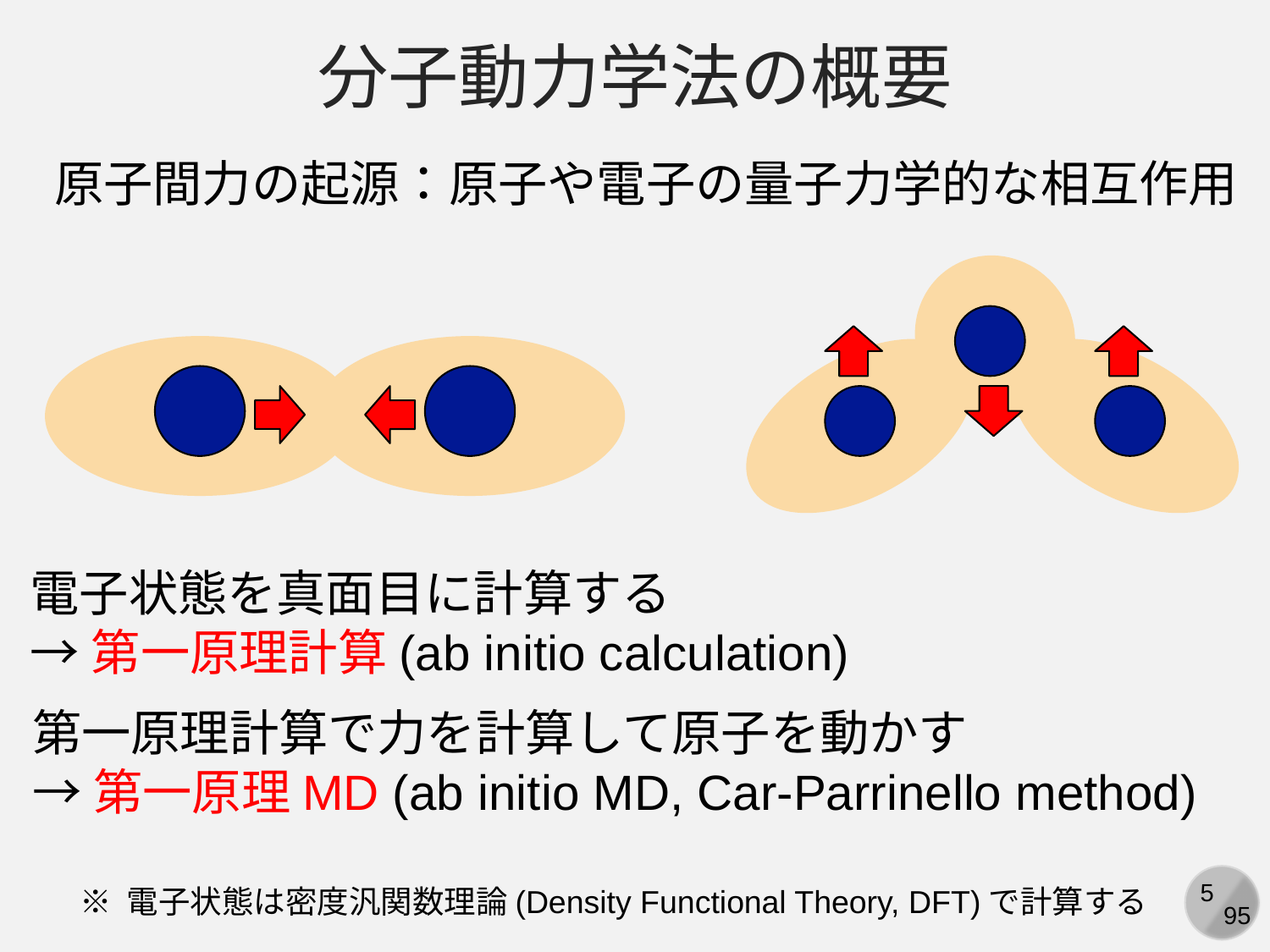

分子動力学法の概要
原子間力の起源：原子や電子の量子力学的な相互作用

電子状態を真面目に計算する
→第一原理計算(ab initio calculation)
第一原理計算で力を計算して原子を動かす
→第一原理MD (ab initio MD, Car-Parrinello method)
※ 電子状態は密度汎関数理論(Density Functional Theory, DFT)で計算する